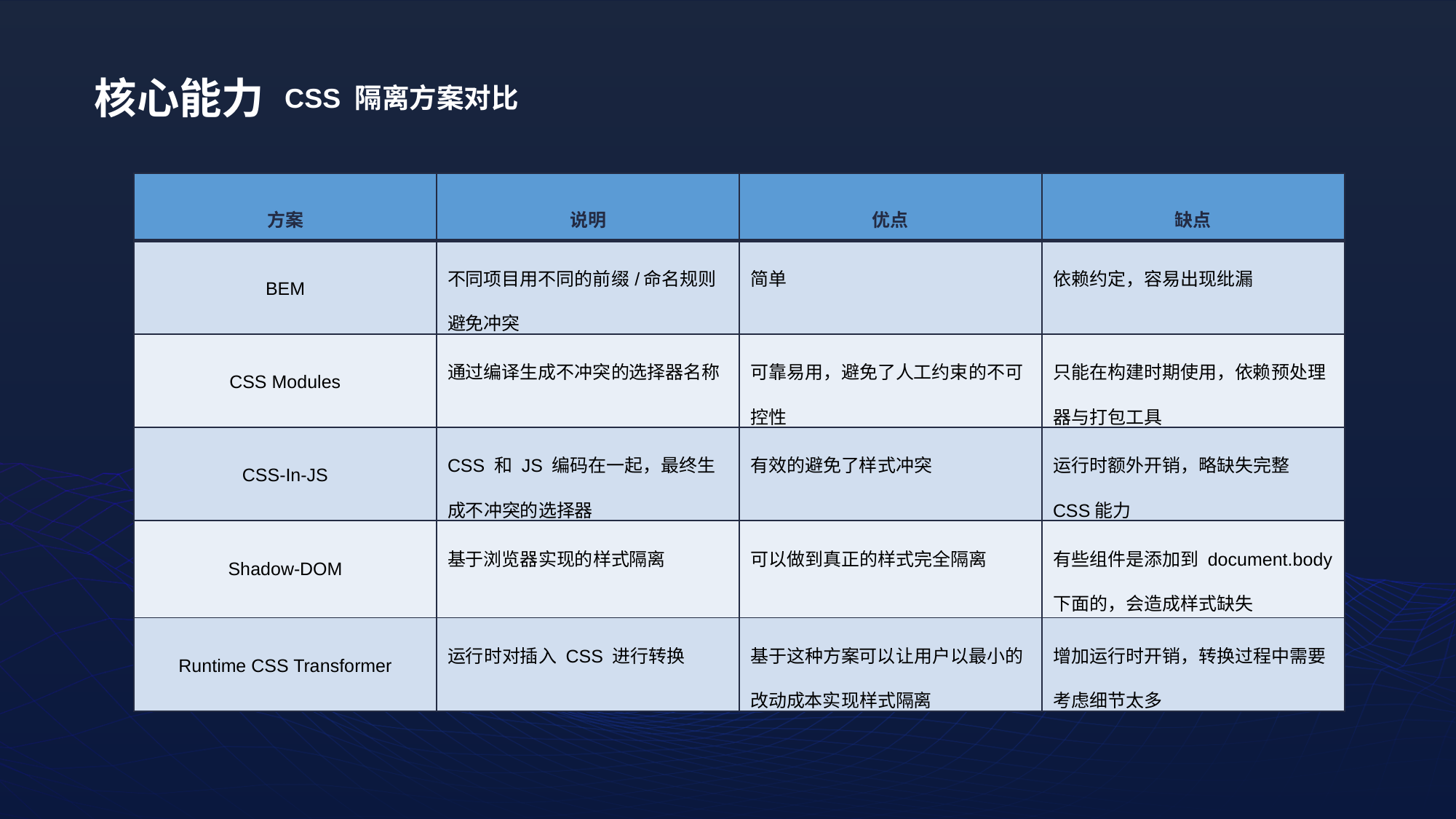

核心能力
CSS 隔离方案对比
| 方案 | 说明 | 优点 | 缺点 |
| --- | --- | --- | --- |
| BEM | 不同项目用不同的前缀/命名规则避免冲突 | 简单 | 依赖约定，容易出现纰漏 |
| CSS Modules | 通过编译生成不冲突的选择器名称 | 可靠易用，避免了人工约束的不可控性 | 只能在构建时期使用，依赖预处理器与打包工具 |
| CSS-In-JS | CSS 和 JS 编码在一起，最终生成不冲突的选择器 | 有效的避免了样式冲突 | 运行时额外开销，略缺失完整 CSS能力 |
| Shadow-DOM | 基于浏览器实现的样式隔离 | 可以做到真正的样式完全隔离 | 有些组件是添加到 document.body 下面的，会造成样式缺失 |
| Runtime CSS Transformer | 运行时对插入 CSS 进行转换 | 基于这种方案可以让用户以最小的改动成本实现样式隔离 | 增加运行时开销，转换过程中需要考虑细节太多 |